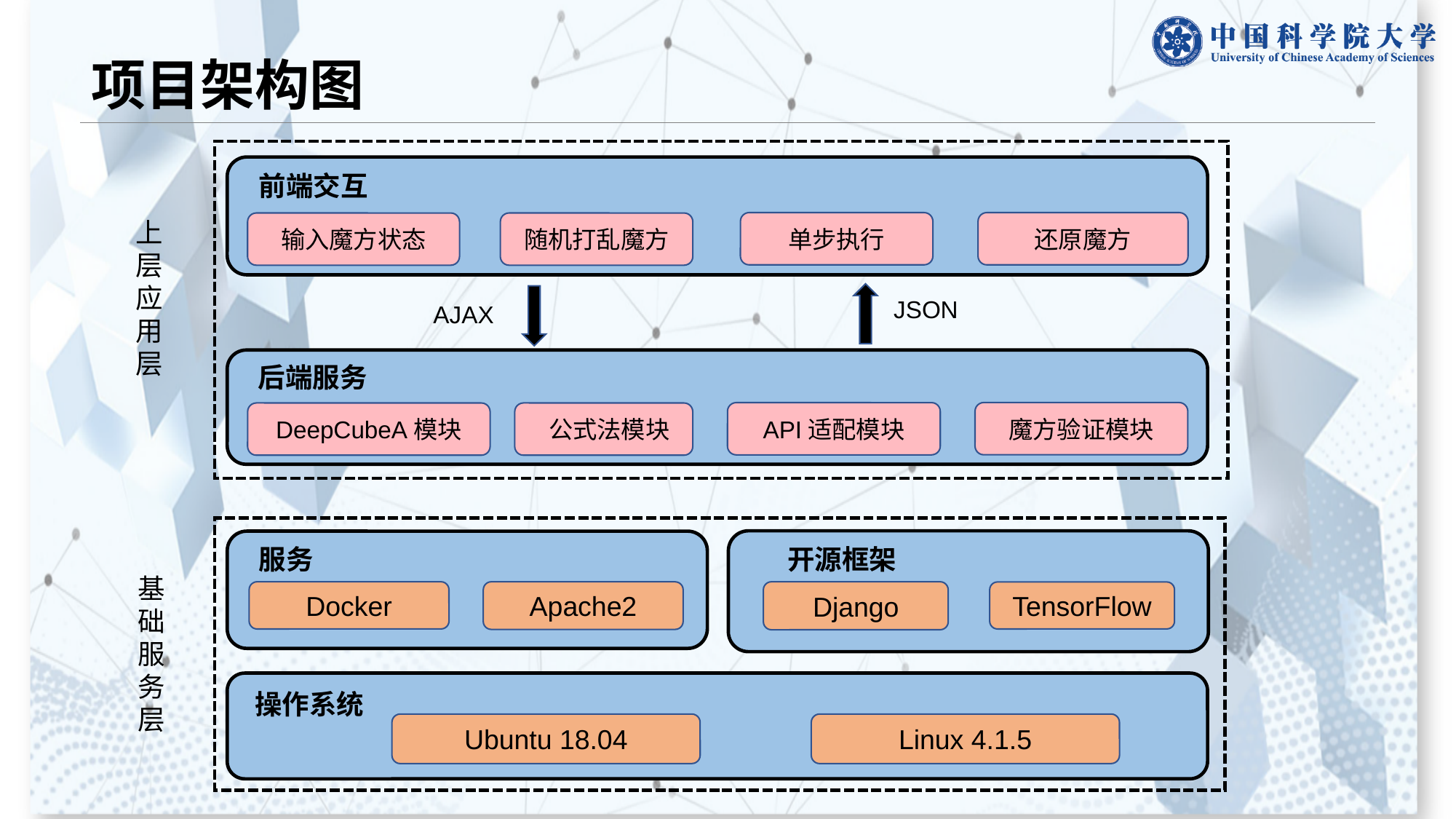

# 项目架构图

前端交互
上
层
应
用
层
单步执行
还原魔方
输入魔方状态
随机打乱魔方

JSON
AJAX

后端服务
魔方验证模块
API适配模块
 公式法模块
DeepCubeA模块

服务
开源框架
基
础
服
务
层
Docker
Apache2
Django
TensorFlow

操作系统
Ubuntu 18.04
Linux 4.1.5